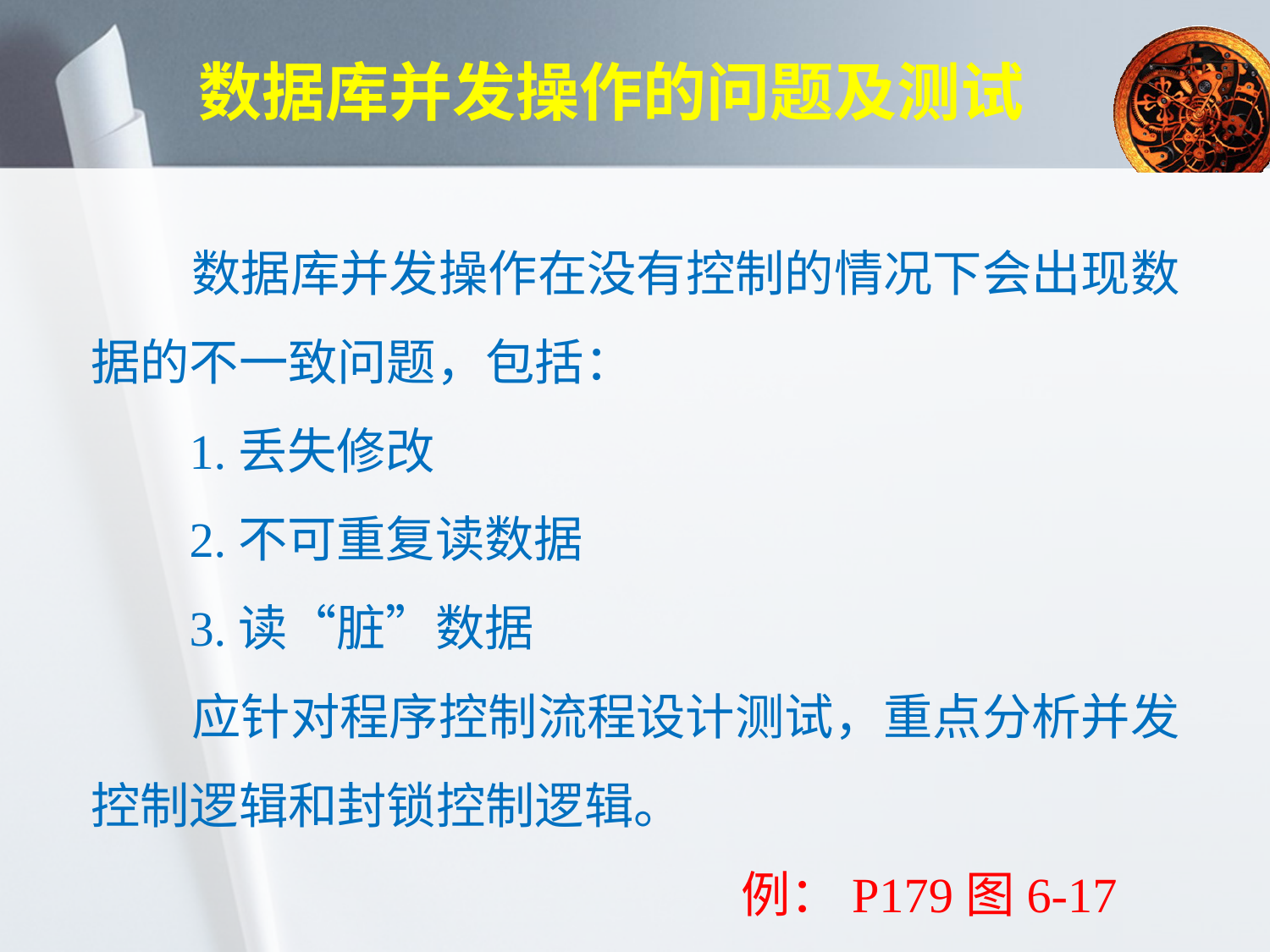

# 数据库并发操作的问题及测试
        数据库并发操作在没有控制的情况下会出现数据的不一致问题，包括：
        1.丢失修改
        2.不可重复读数据
        3.读“脏”数据
        应针对程序控制流程设计测试，重点分析并发控制逻辑和封锁控制逻辑。
                                                          例：P179图6-17